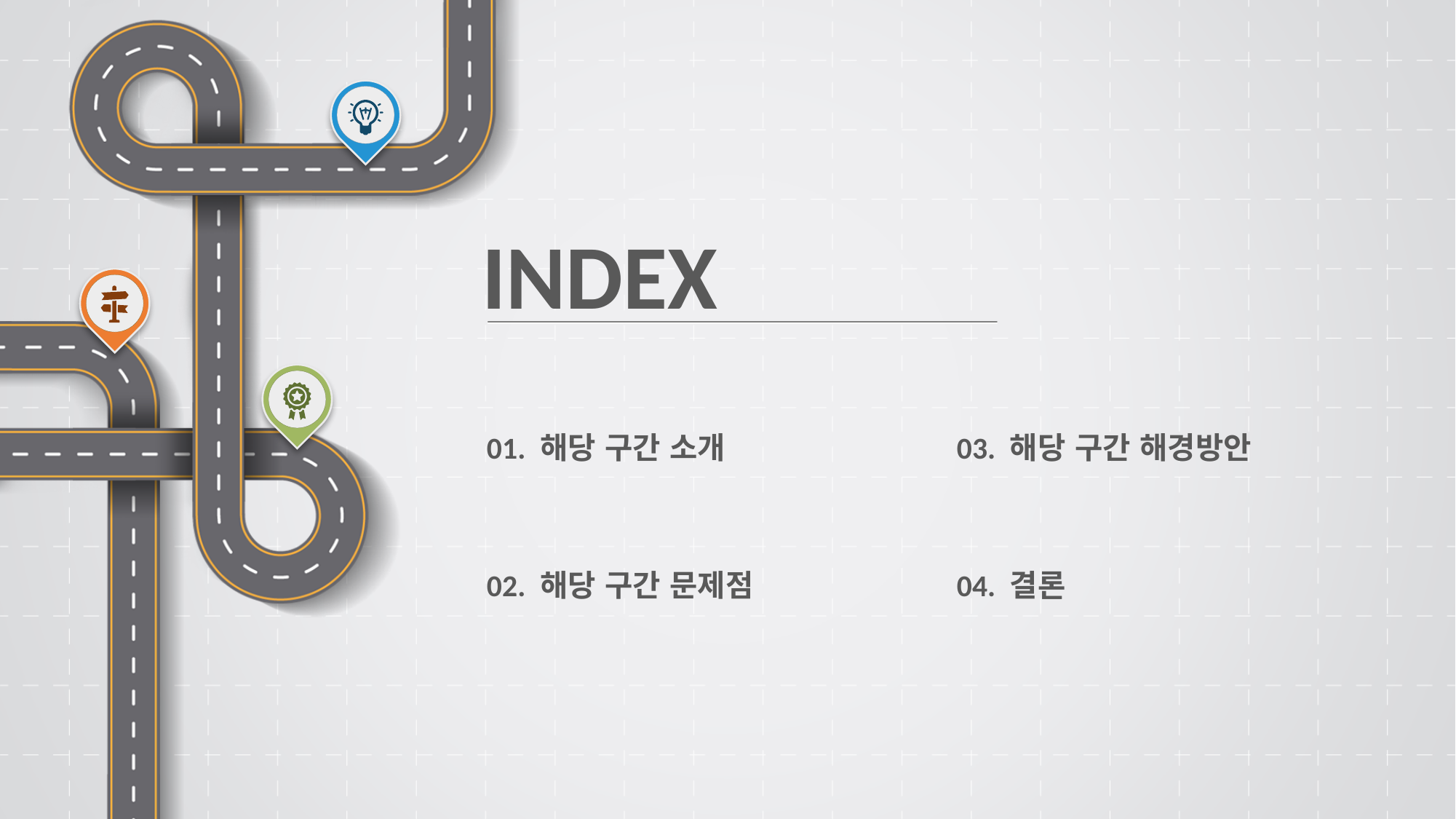

INDEX

01. 해당 구간 소개
03. 해당 구간 해경방안
02. 해당 구간 문제점
04. 결론